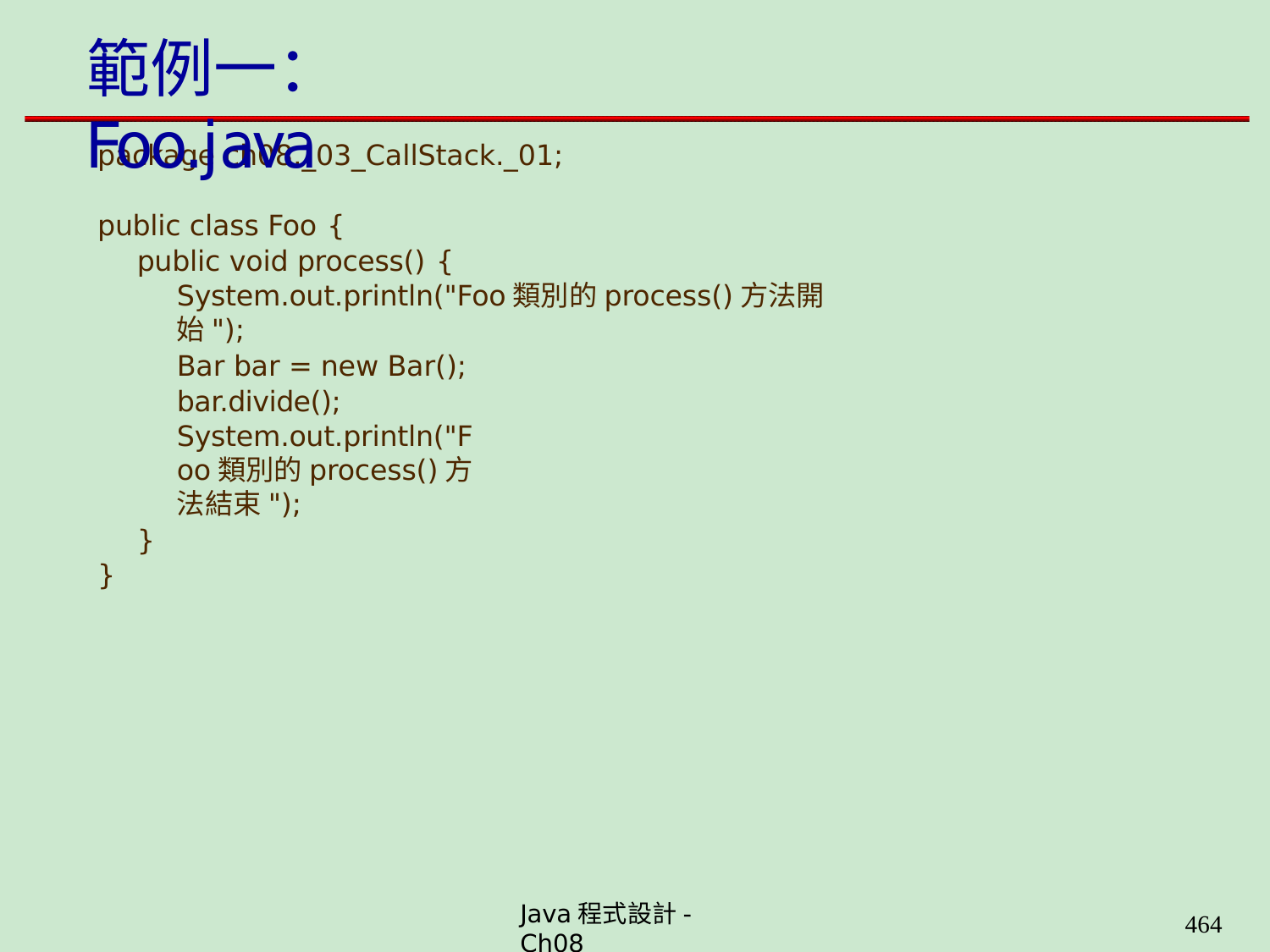

# 範例一：Foo.java
package ch08._03_CallStack._01;

public class Foo {
public void process() {
System.out.println("Foo類別的process()方法開始");
Bar bar = new Bar();  bar.divide();
System.out.println("Foo類別的process()方法結束");
}
}
Java程式設計-Ch08
464